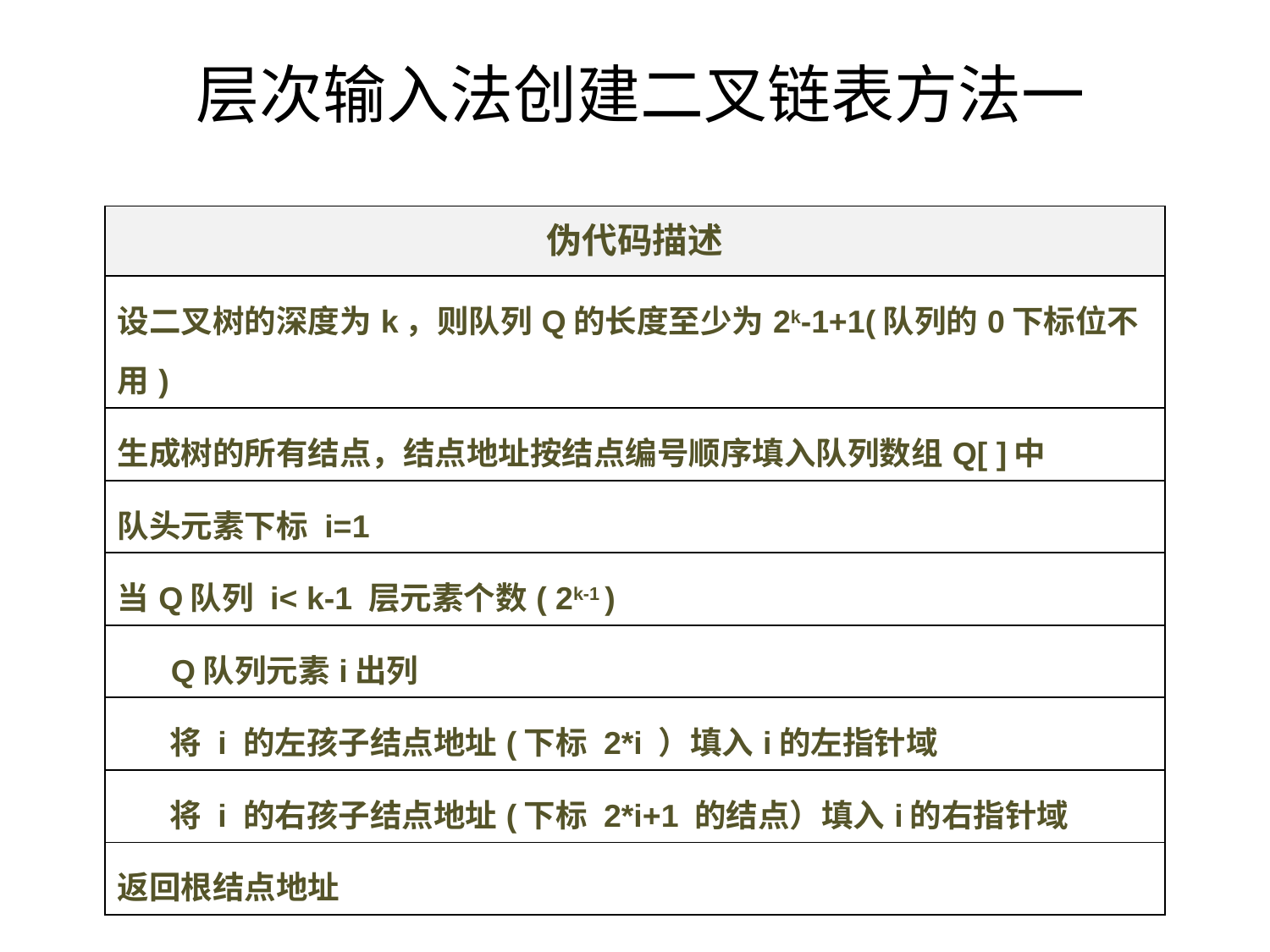

# 层次输入法创建二叉链表方法一
| 伪代码描述 |
| --- |
| 设二叉树的深度为k，则队列Q的长度至少为2k-1+1(队列的0下标位不用) |
| 生成树的所有结点，结点地址按结点编号顺序填入队列数组Q[ ]中 |
| 队头元素下标 i=1 |
| 当Q队列 i< k-1 层元素个数( 2k-1 ) |
| Q队列元素i出列 |
| 将 i 的左孩子结点地址(下标 2\*i ）填入i的左指针域 |
| 将 i 的右孩子结点地址(下标 2\*i+1 的结点）填入i的右指针域 |
| 返回根结点地址 |
81